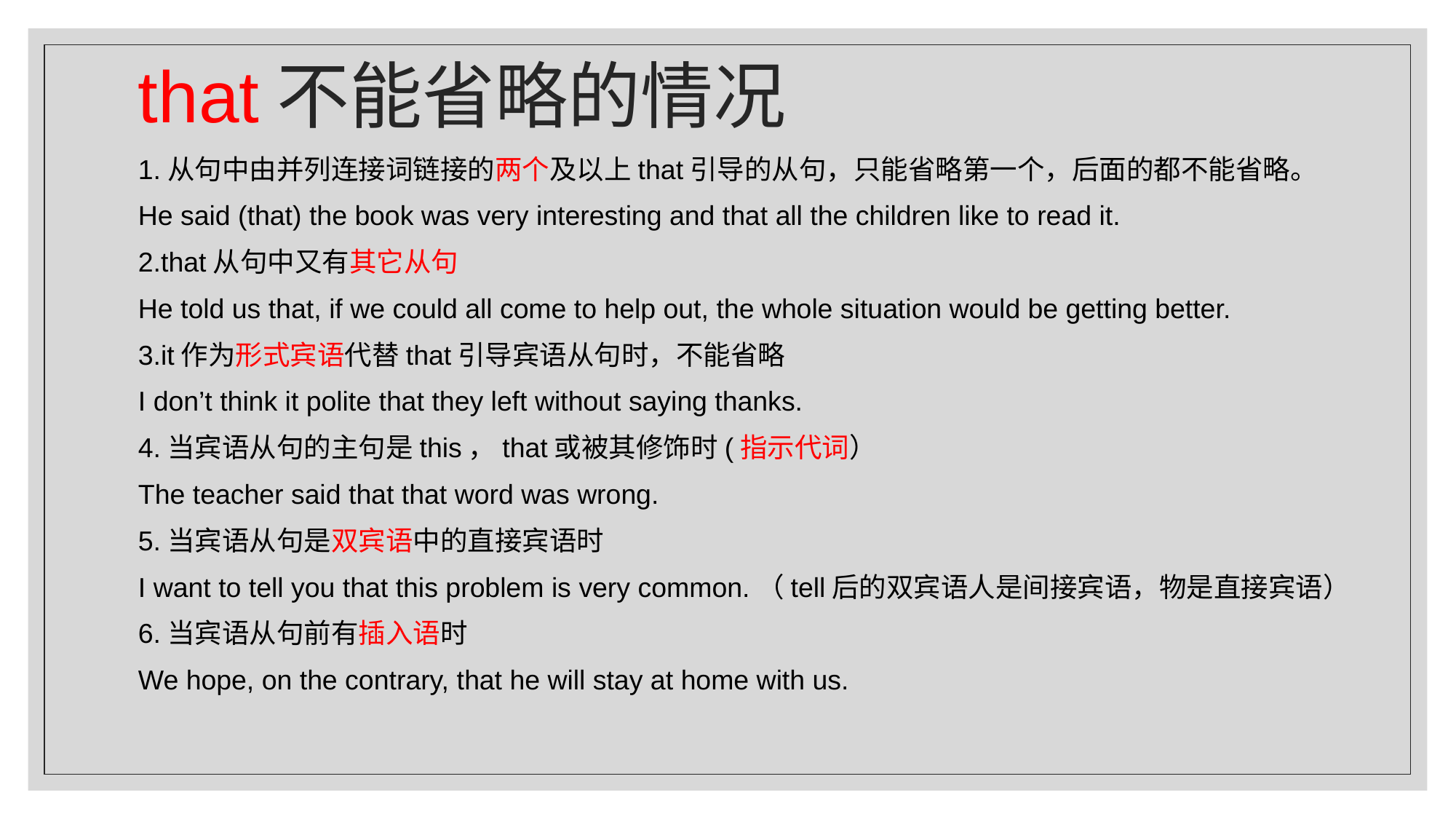

# that不能省略的情况
1.从句中由并列连接词链接的两个及以上that引导的从句，只能省略第一个，后面的都不能省略。
He said (that) the book was very interesting and that all the children like to read it.
2.that从句中又有其它从句
He told us that, if we could all come to help out, the whole situation would be getting better.
3.it作为形式宾语代替that引导宾语从句时，不能省略
I don’t think it polite that they left without saying thanks.
4.当宾语从句的主句是this，that或被其修饰时(指示代词）
The teacher said that that word was wrong.
5.当宾语从句是双宾语中的直接宾语时
I want to tell you that this problem is very common.（tell后的双宾语人是间接宾语，物是直接宾语）
6.当宾语从句前有插入语时
We hope, on the contrary, that he will stay at home with us.